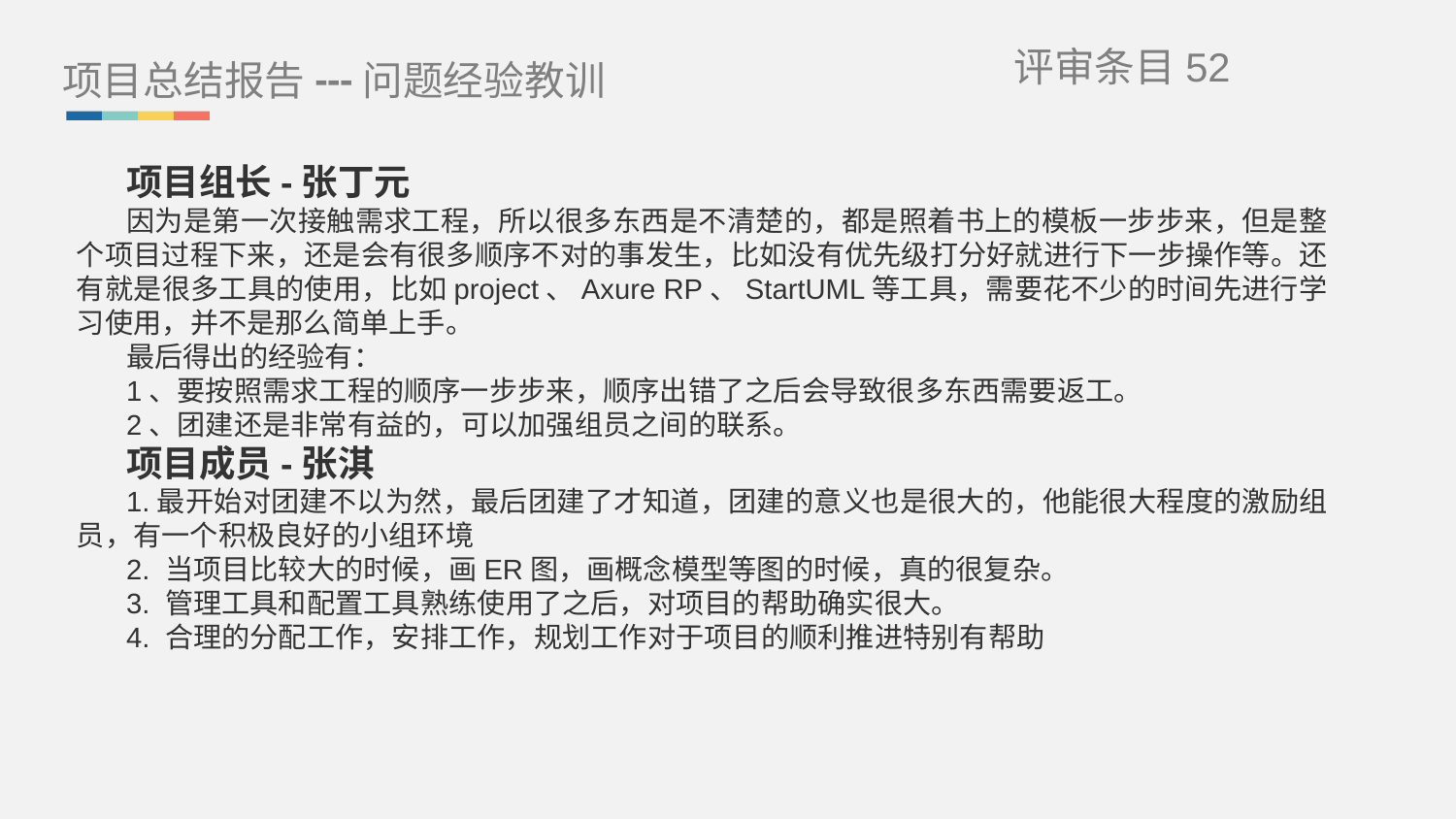

项目总结报告---问题经验教训
评审条目52

项目组长-张丁元
因为是第一次接触需求工程，所以很多东西是不清楚的，都是照着书上的模板一步步来，但是整个项目过程下来，还是会有很多顺序不对的事发生，比如没有优先级打分好就进行下一步操作等。还有就是很多工具的使用，比如project、Axure RP、StartUML等工具，需要花不少的时间先进行学习使用，并不是那么简单上手。
最后得出的经验有：
1、要按照需求工程的顺序一步步来，顺序出错了之后会导致很多东西需要返工。
2、团建还是非常有益的，可以加强组员之间的联系。
项目成员-张淇
1.最开始对团建不以为然，最后团建了才知道，团建的意义也是很大的，他能很大程度的激励组员，有一个积极良好的小组环境
2. 当项目比较大的时候，画ER图，画概念模型等图的时候，真的很复杂。
3. 管理工具和配置工具熟练使用了之后，对项目的帮助确实很大。
4. 合理的分配工作，安排工作，规划工作对于项目的顺利推进特别有帮助